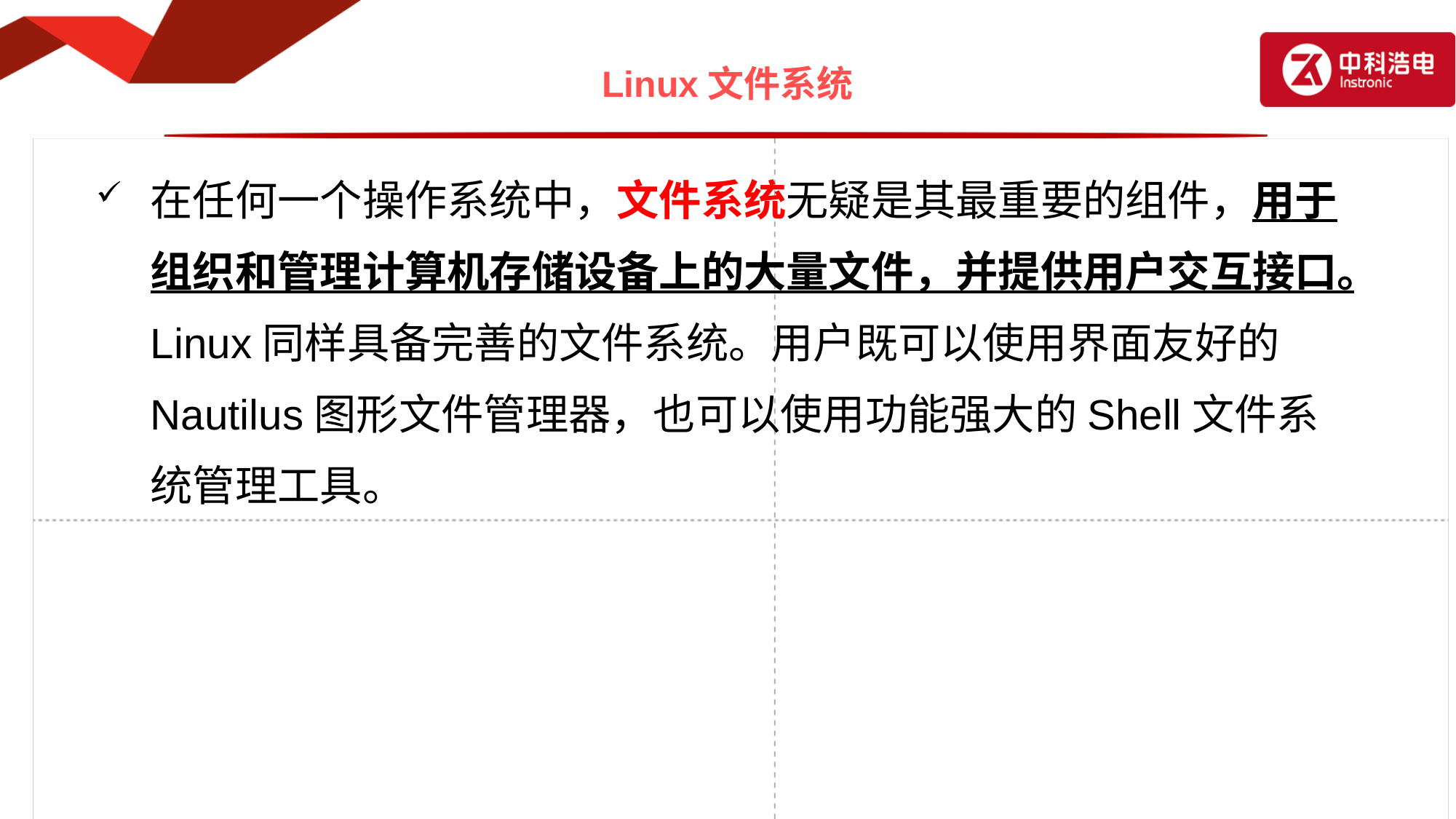

# Linux文件系统
在任何一个操作系统中，文件系统无疑是其最重要的组件，用于组织和管理计算机存储设备上的大量文件，并提供用户交互接口。Linux同样具备完善的文件系统。用户既可以使用界面友好的Nautilus图形文件管理器，也可以使用功能强大的Shell文件系统管理工具。